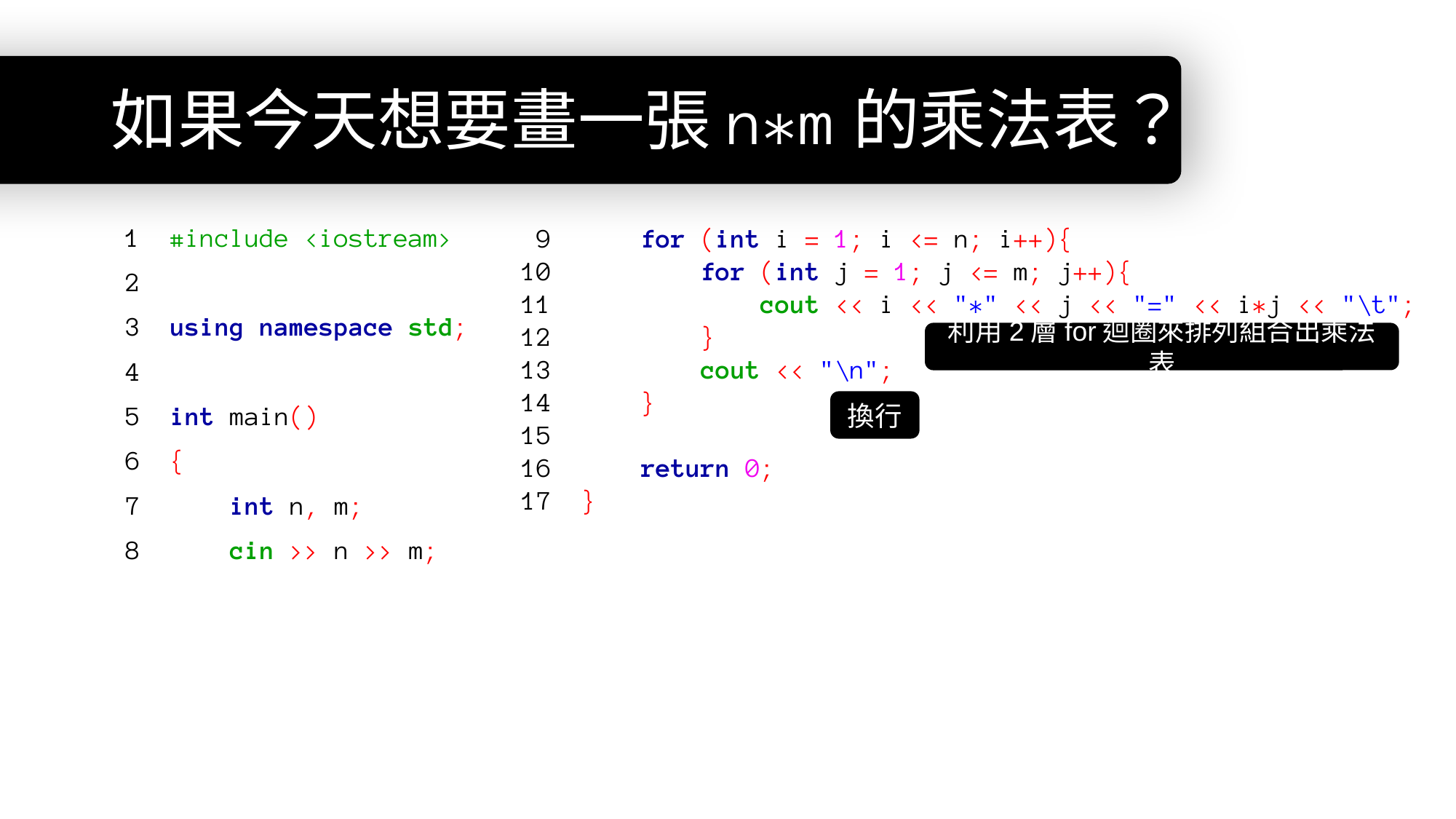

# 如果今天想要畫一張n*m的乘法表？

 9      for (int i = 1; i <= n; i++){
10          for (int j = 1; j <= m; j++){
11              cout << i << "*" << j << "=" << i*j << "\t";
12          }
13          cout << "\n";
14      }
15
16      return 0;
17  }
 1  #include <iostream>
 2
 3  using namespace std;
 4
 5  int main()
 6  {
 7      int n, m;
 8      cin >> n >> m;
利用2層for迴圈來排列組合出乘法表
換行